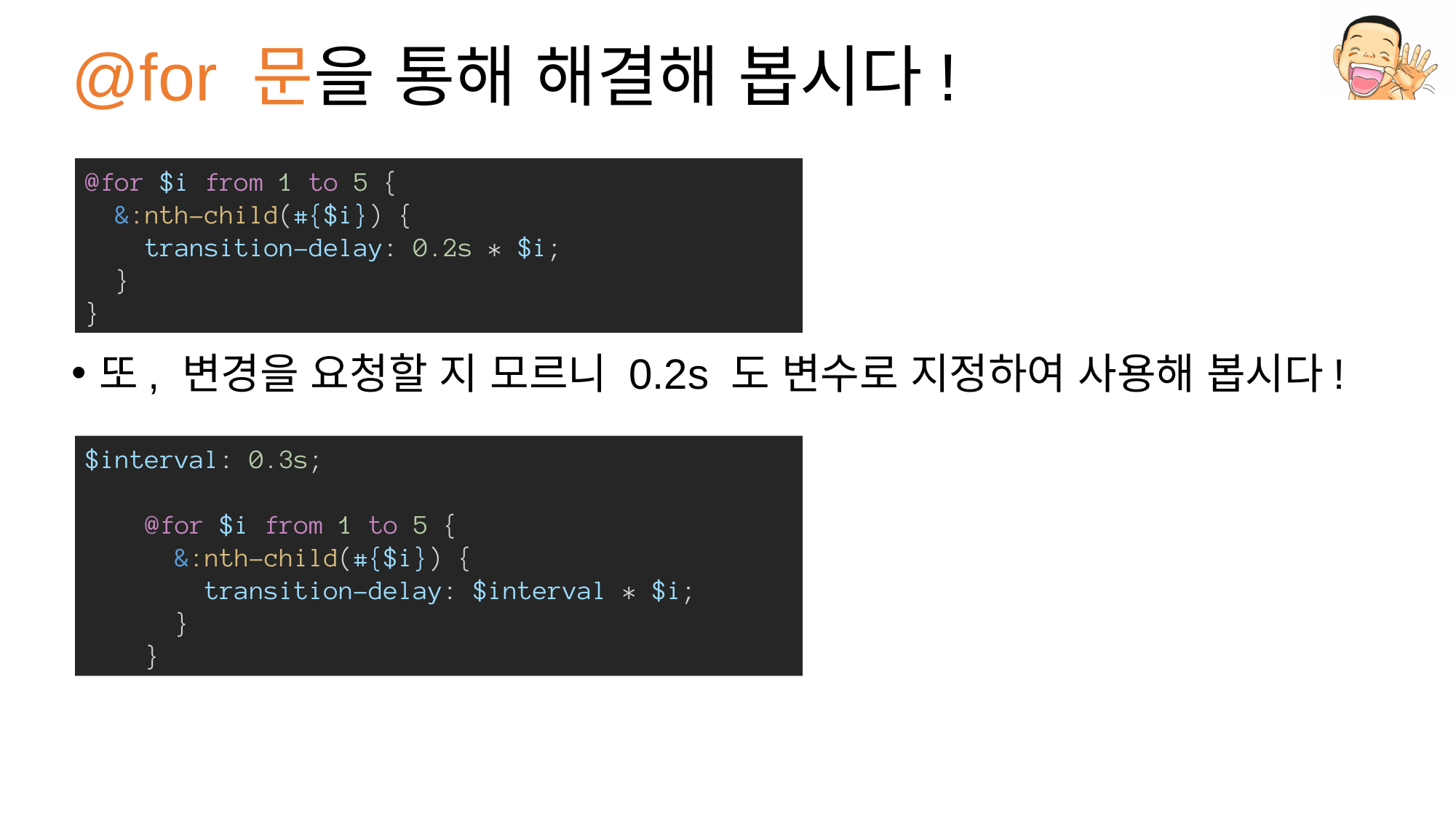

# @for 문을 통해 해결해 봅시다!

또, 변경을 요청할 지 모르니 0.2s 도 변수로 지정하여 사용해 봅시다!
@for $i from 1 to 5 {
  &:nth-child(#{$i}) {
    transition-delay: 0.2s * $i;
  }
}
$interval: 0.3s;
    @for $i from 1 to 5 {
      &:nth-child(#{$i}) {
        transition-delay: $interval * $i;
      }
    }